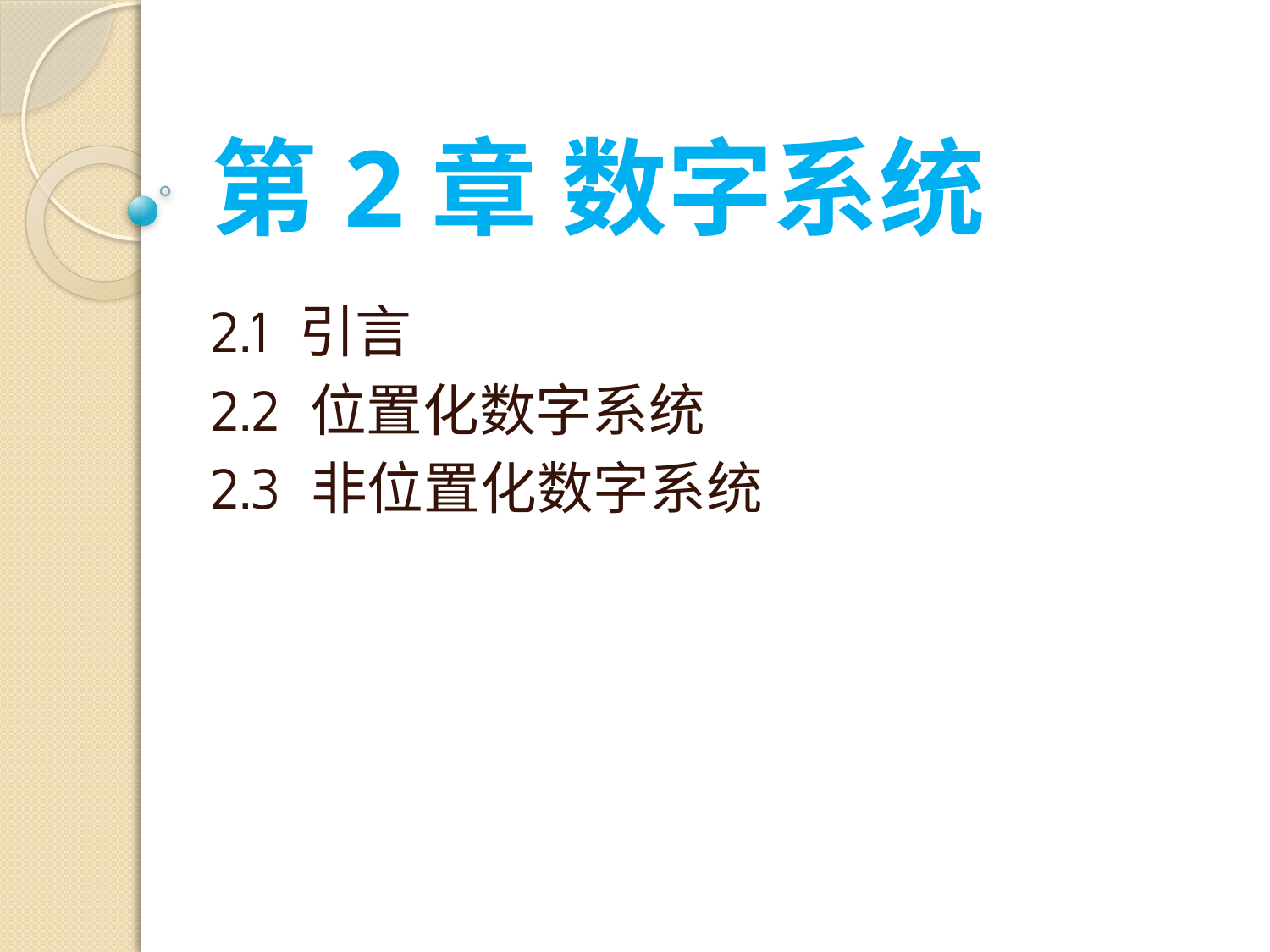

# 第2章 数字系统
2.1 引言
2.2 位置化数字系统
2.3 非位置化数字系统